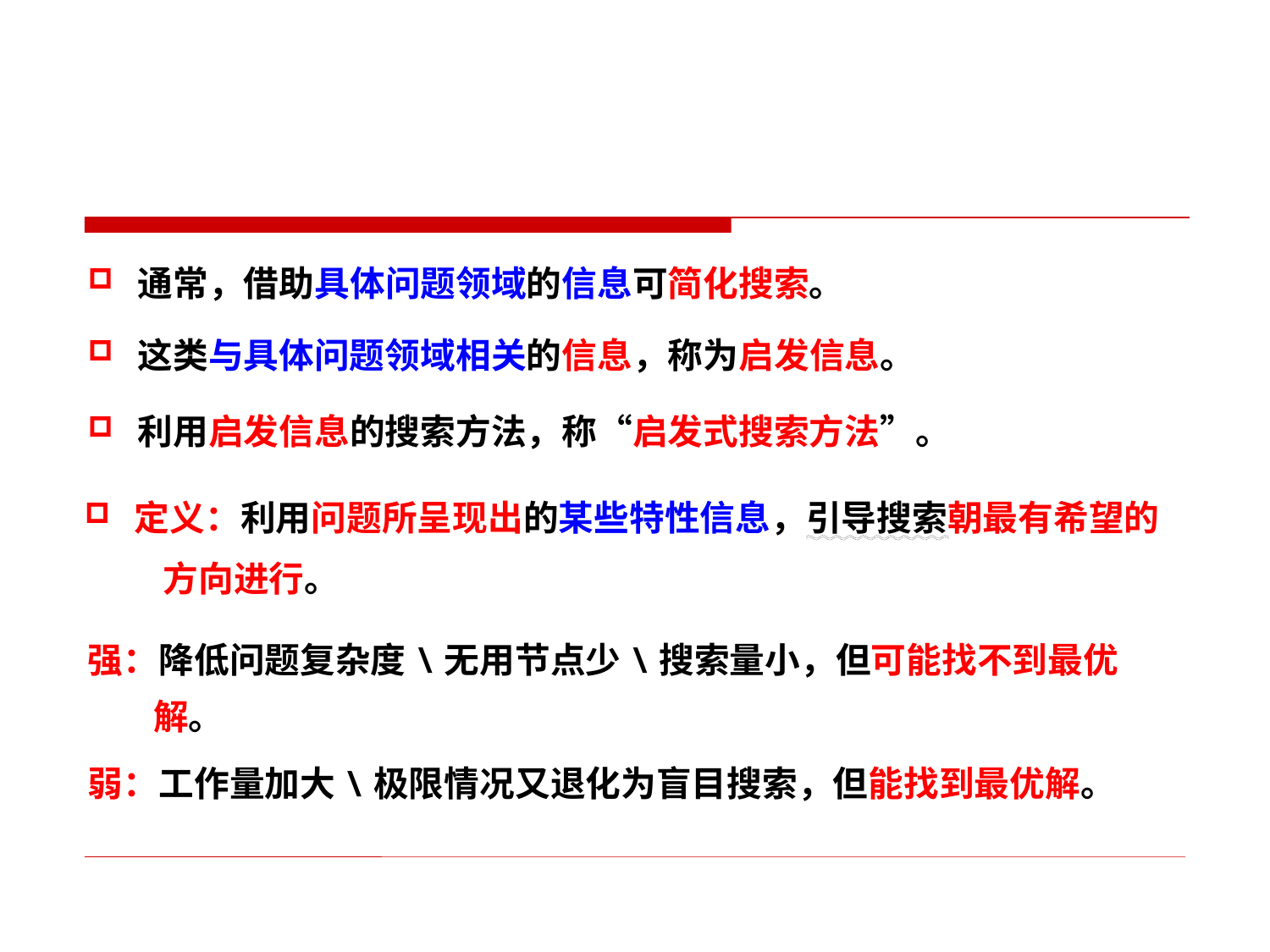

通常，借助具体问题领域的信息可简化搜索。
这类与具体问题领域相关的信息，称为启发信息。
利用启发信息的搜索方法，称“启发式搜索方法”。
定义：利用问题所呈现出的某些特性信息，引导搜索朝最有希望的
         方向进行。
强：降低问题复杂度\无用节点少\搜索量小，但可能找不到最优解。
弱：工作量加大\极限情况又退化为盲目搜索，但能找到最优解。